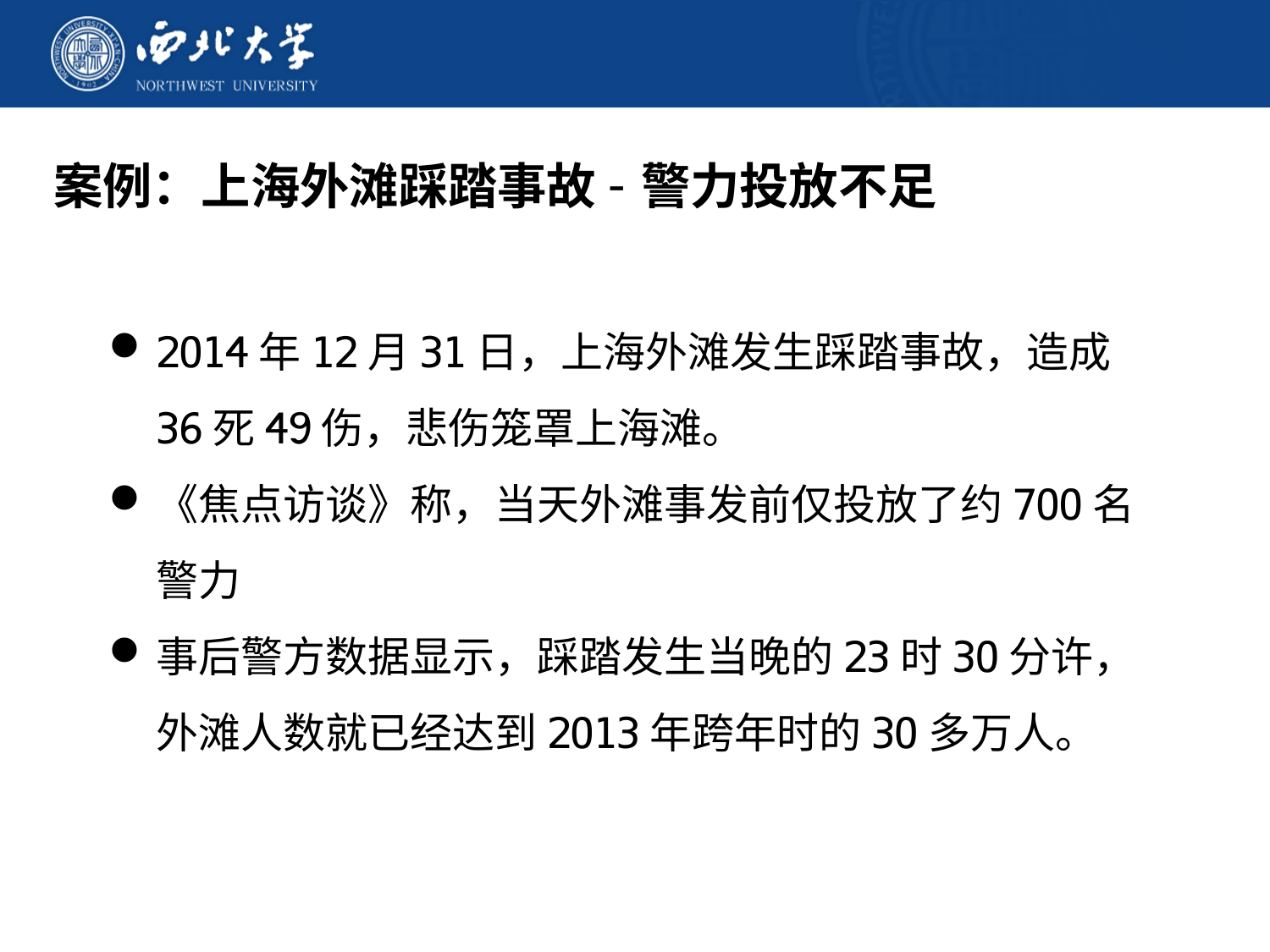

案例：上海外滩踩踏事故-警力投放不足
2014年12月31日，上海外滩发生踩踏事故，造成36死49伤，悲伤笼罩上海滩。
《焦点访谈》称，当天外滩事发前仅投放了约700名警力
事后警方数据显示，踩踏发生当晚的23时30分许，外滩人数就已经达到2013年跨年时的30多万人。